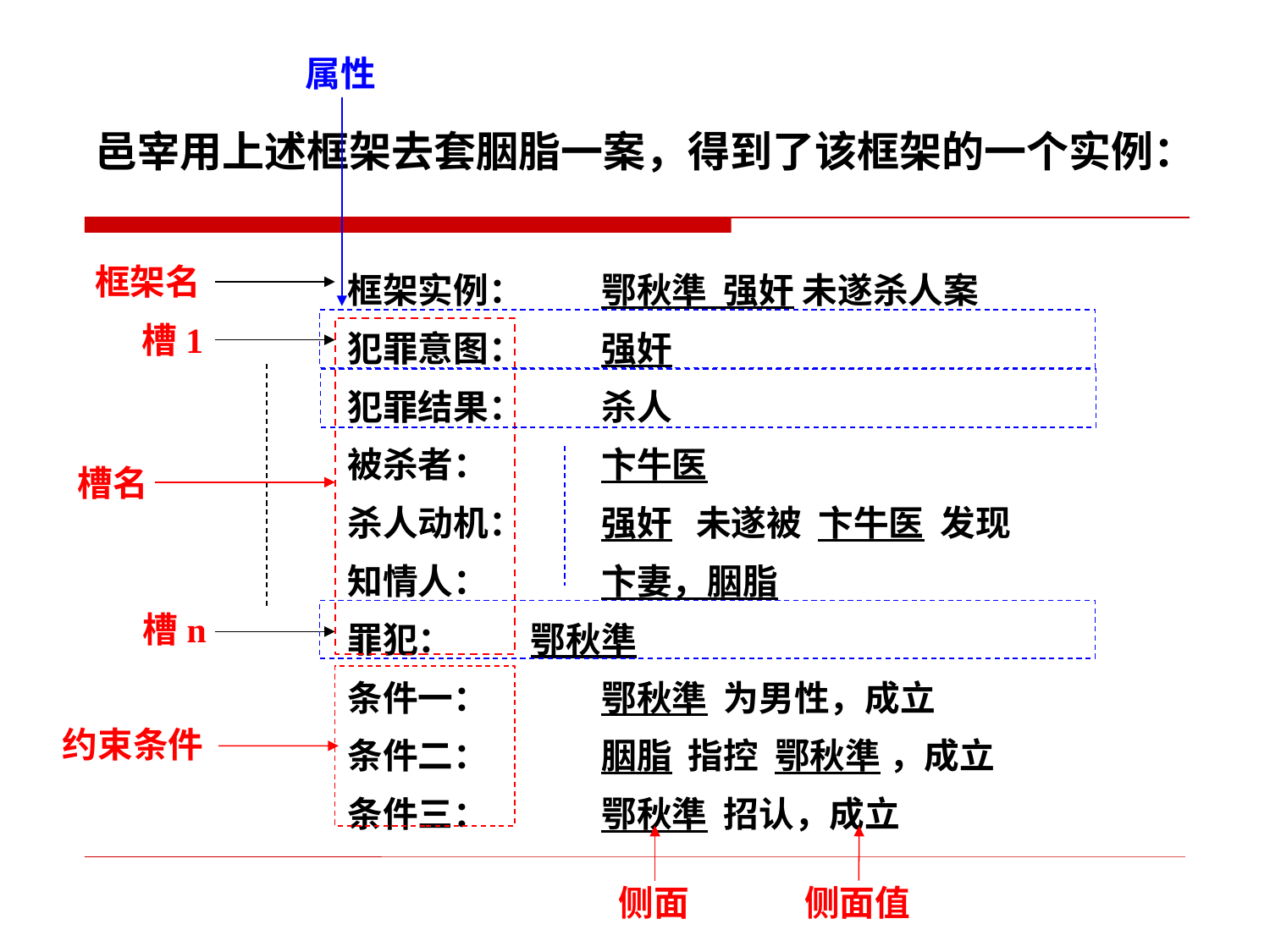

属性

邑宰用上述框架去套胭脂一案，得到了该框架的一个实例：
框架实例：	鄂秋準  强奸 未遂杀人案
犯罪意图：	强奸
犯罪结果：	杀人
被杀者：	卞牛医
杀人动机：	强奸   未遂被  卞牛医  发现
知情人：	卞妻，胭脂
罪犯：	       鄂秋準
条件一：	鄂秋準  为男性，成立
条件二：	胭脂  指控  鄂秋準 ，成立
条件三：	鄂秋準  招认，成立
框架名

槽名
槽1
槽n

约束条件
侧面
侧面值